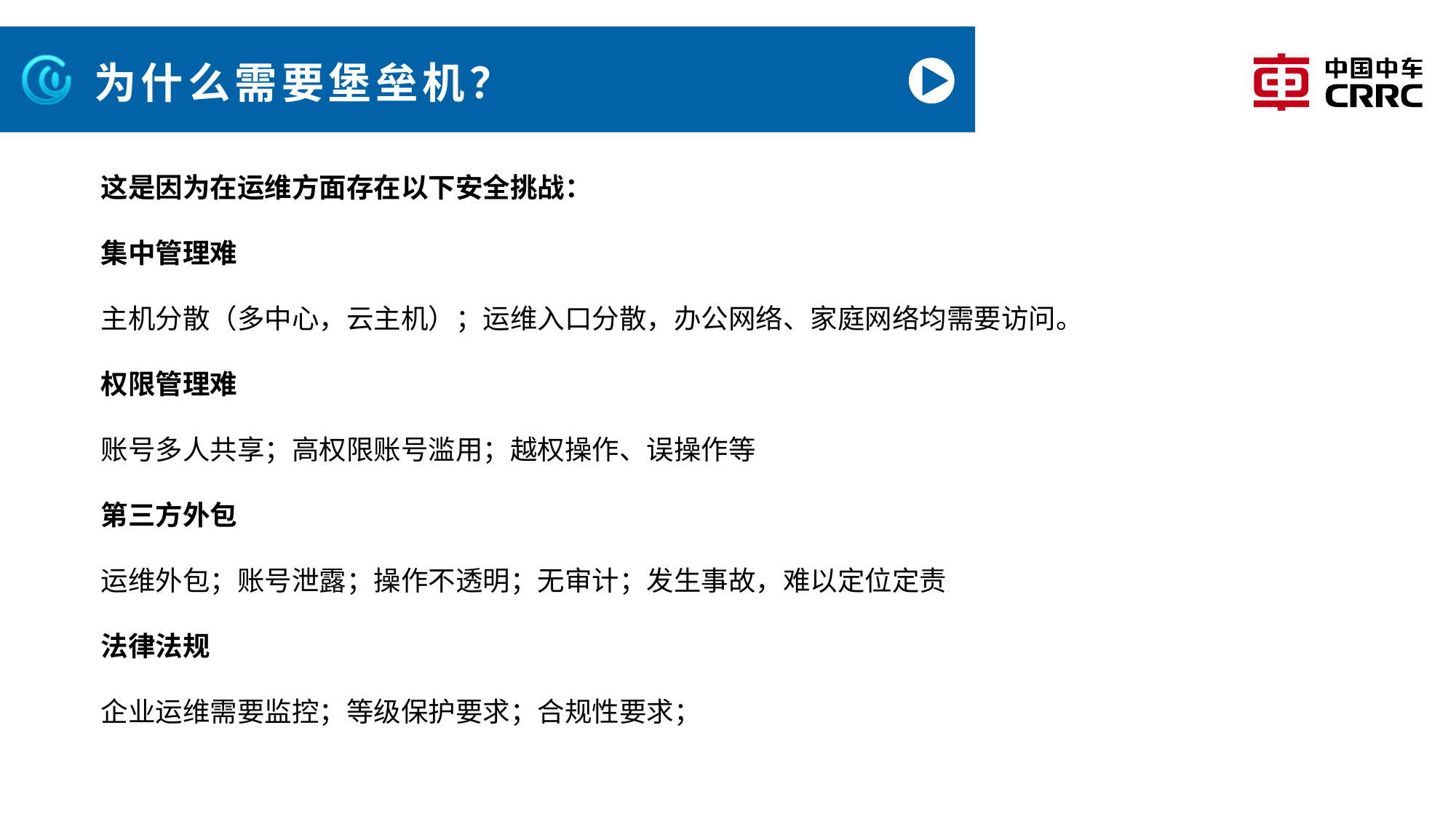

# 为什么需要堡垒机？
这是因为在运维方面存在以下安全挑战：

集中管理难

主机分散（多中心，云主机）；运维入口分散，办公网络、家庭网络均需要访问。

权限管理难

账号多人共享；高权限账号滥用；越权操作、误操作等

第三方外包

运维外包；账号泄露；操作不透明；无审计；发生事故，难以定位定责

法律法规

企业运维需要监控；等级保护要求；合规性要求；
8